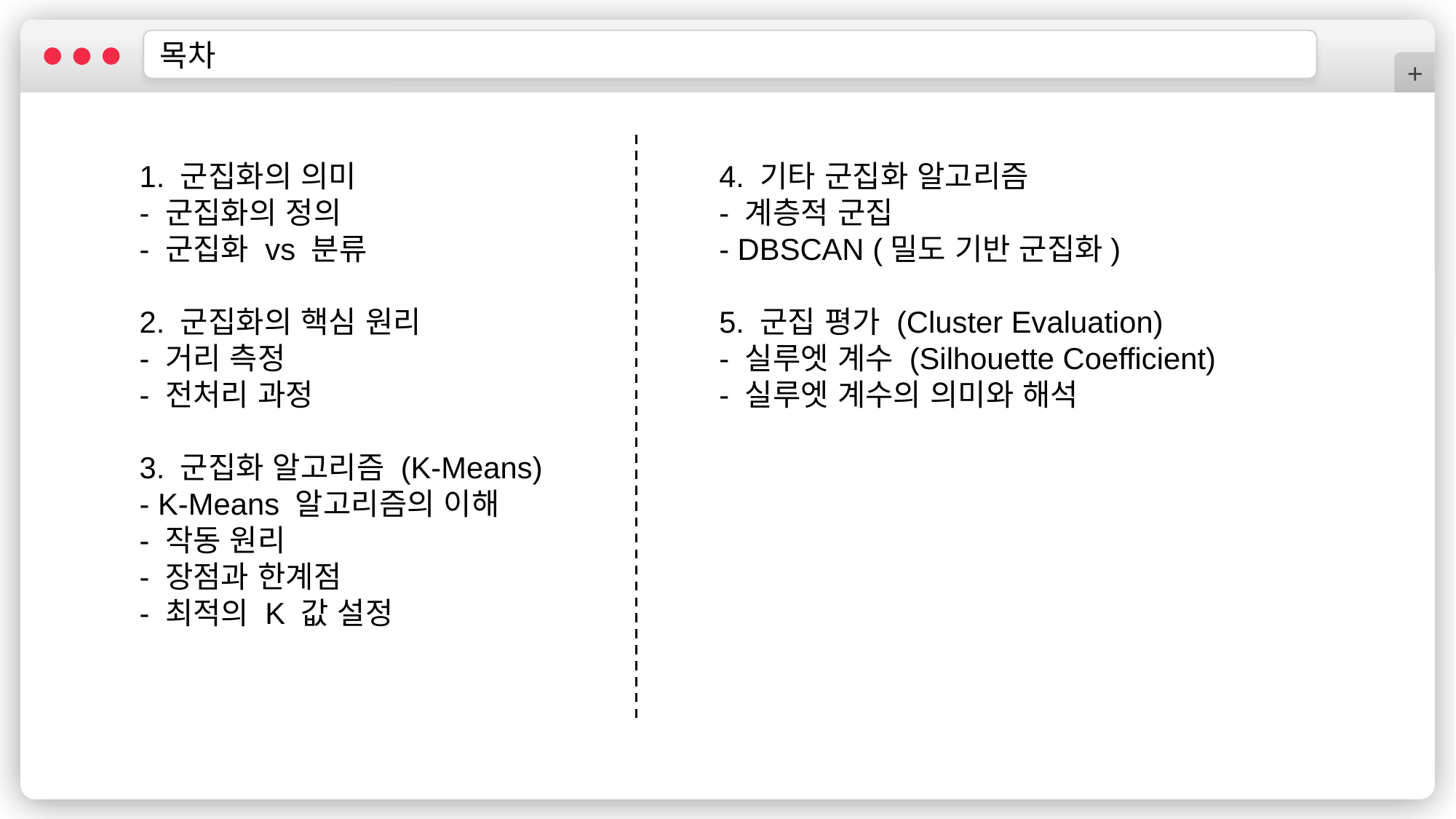

목차

+
1. 군집화의 의미
- 군집화의 정의
- 군집화 vs 분류

2. 군집화의 핵심 원리
- 거리 측정
- 전처리 과정

3. 군집화 알고리즘 (K-Means)
- K-Means 알고리즘의 이해
- 작동 원리
- 장점과 한계점
- 최적의 K 값 설정

4. 기타 군집화 알고리즘
- 계층적 군집
- DBSCAN (밀도 기반 군집화)

5. 군집 평가 (Cluster Evaluation)
- 실루엣 계수 (Silhouette Coefficient)
- 실루엣 계수의 의미와 해석